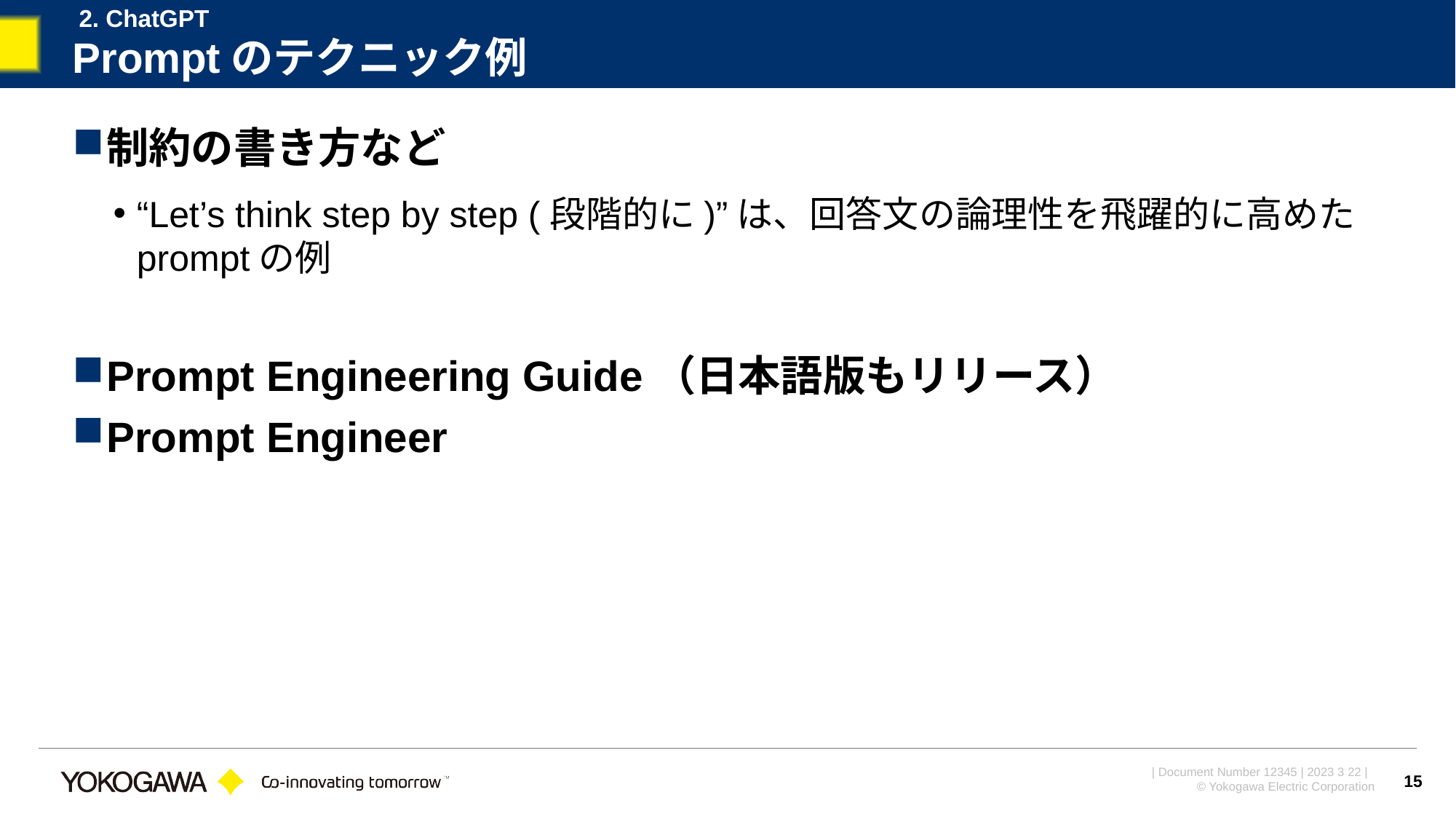

2. ChatGPT
# Promptのテクニック例
制約の書き方など
“Let’s think step by step (段階的に)”は、回答文の論理性を飛躍的に高めたpromptの例

Prompt Engineering Guide（日本語版もリリース）
Prompt Engineer
15